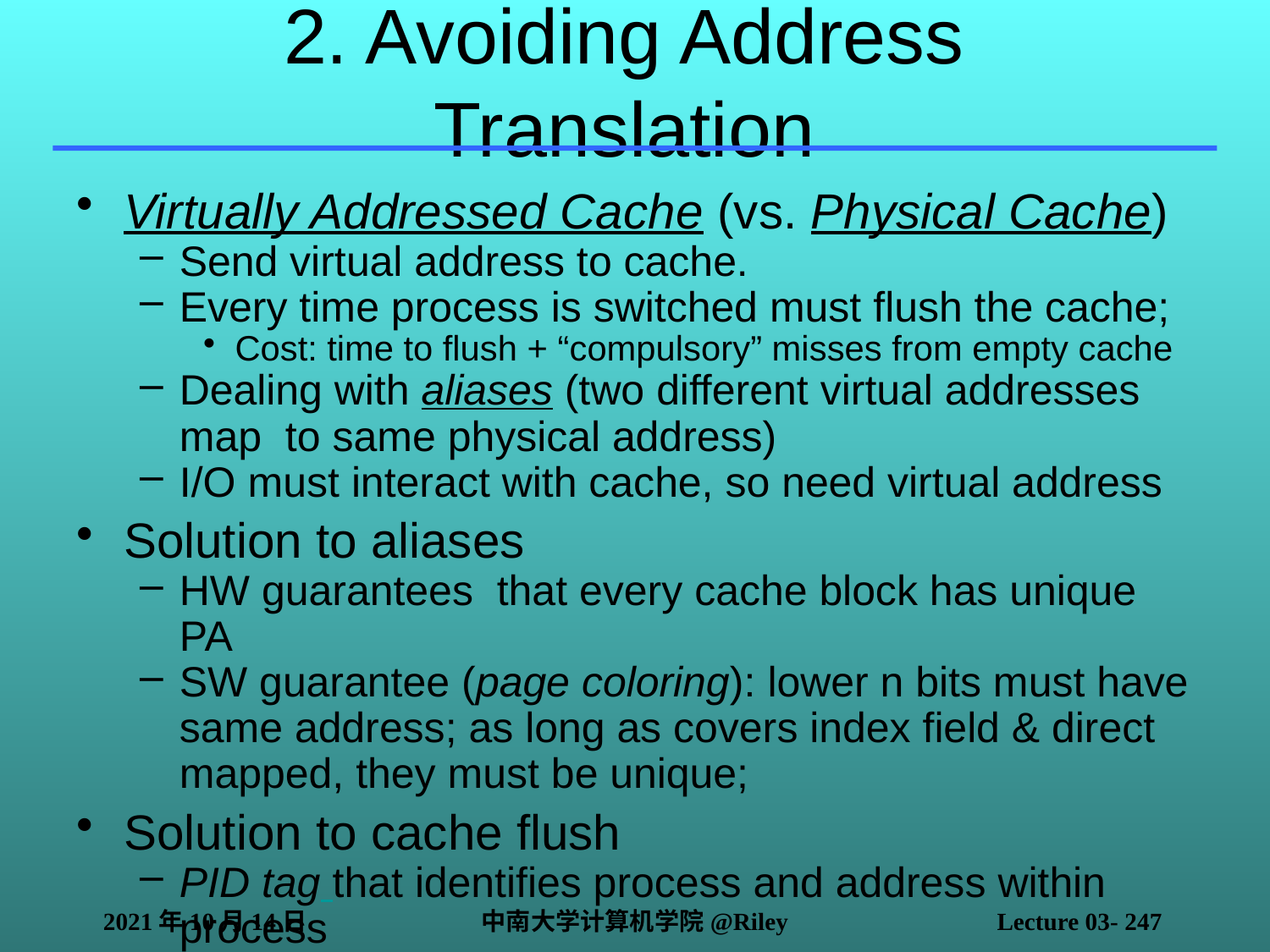

# 2. Avoiding Address Translation

Virtually Addressed Cache (vs. Physical Cache)
Send virtual address to cache.
Every time process is switched must flush the cache;
Cost: time to flush + “compulsory” misses from empty cache
Dealing with aliases (two different virtual addresses map  to same physical address)
I/O must interact with cache, so need virtual address
Solution to aliases
HW guarantees  that every cache block has unique PA
SW guarantee (page coloring): lower n bits must have same address; as long as covers index field & direct mapped, they must be unique;
Solution to cache flush
PID tag that identifies process and address within process
2021年10月14日
中南大学计算机学院@Riley
Lecture 03- 247